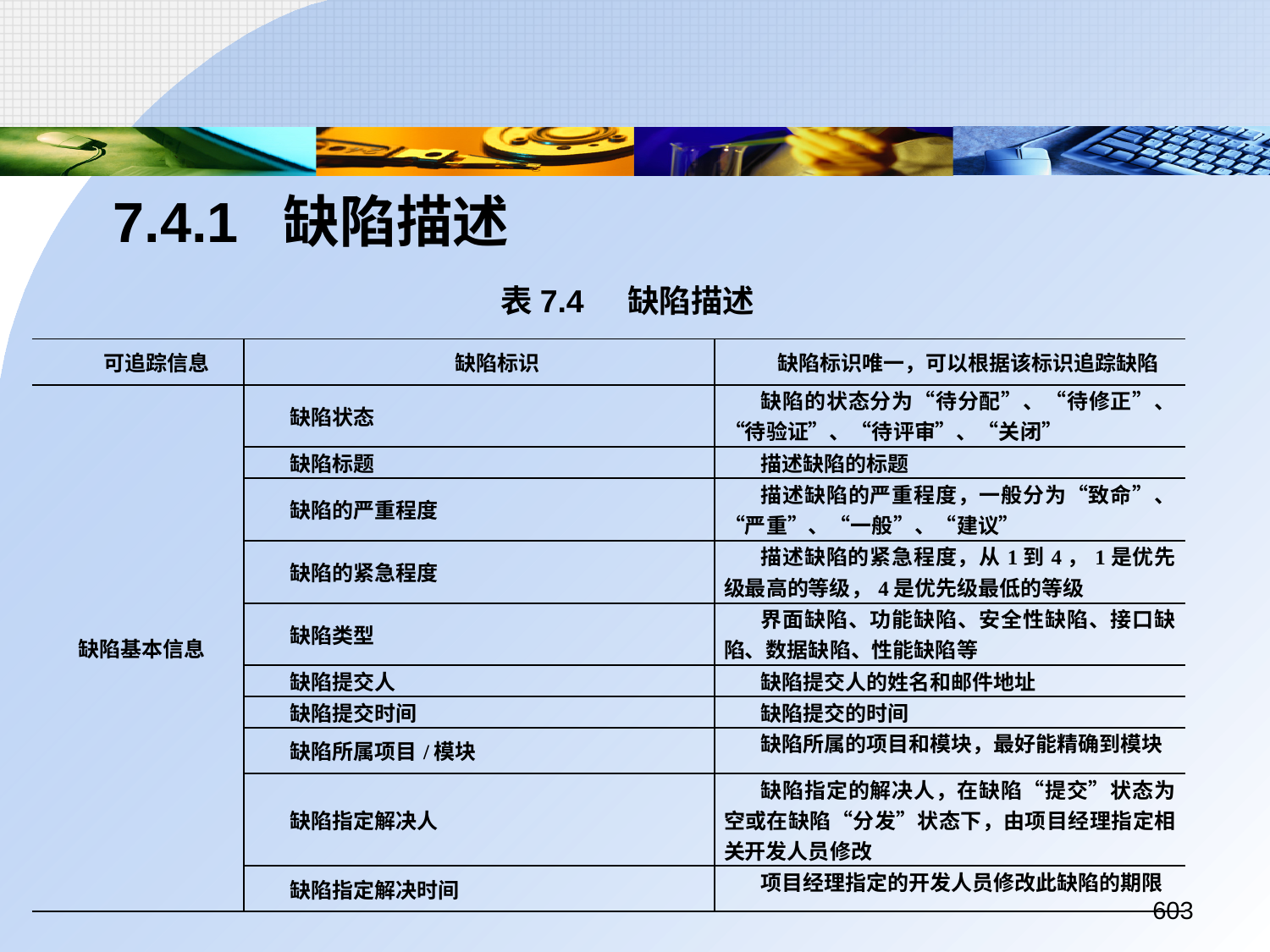

7.4.1  缺陷描述

表7.4	缺陷描述
| 可追踪信息 | 缺陷标识 | 缺陷标识唯一，可以根据该标识追踪缺陷 |
| --- | --- | --- |
| 缺陷基本信息 | 缺陷状态 | 缺陷的状态分为“待分配”、“待修正”、“待验证”、“待评审”、“关闭” |
|  | 缺陷标题 | 描述缺陷的标题 |
|  | 缺陷的严重程度 | 描述缺陷的严重程度，一般分为“致命”、“严重”、“一般”、“建议” |
|  | 缺陷的紧急程度 | 描述缺陷的紧急程度，从1到4，1是优先级最高的等级，4是优先级最低的等级 |
|  | 缺陷类型 | 界面缺陷、功能缺陷、安全性缺陷、接口缺陷、数据缺陷、性能缺陷等 |
|  | 缺陷提交人 | 缺陷提交人的姓名和邮件地址 |
|  | 缺陷提交时间 | 缺陷提交的时间 |
|  | 缺陷所属项目/模块 | 缺陷所属的项目和模块，最好能精确到模块 |
|  | 缺陷指定解决人 | 缺陷指定的解决人，在缺陷“提交”状态为空或在缺陷“分发”状态下，由项目经理指定相关开发人员修改 |
|  | 缺陷指定解决时间 | 项目经理指定的开发人员修改此缺陷的期限 |
603